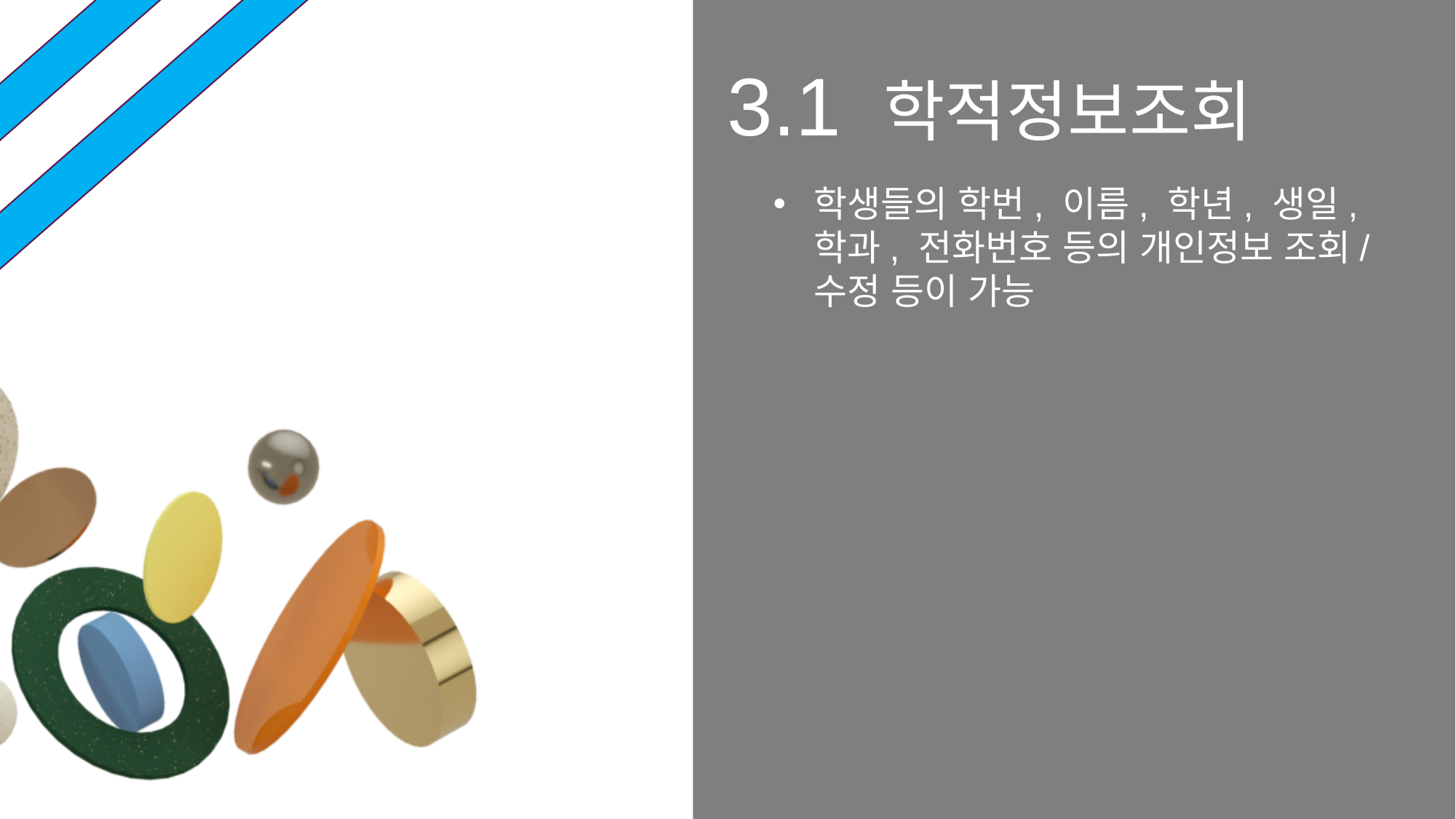

3.1 학적정보조회

학생들의 학번, 이름, 학년, 생일, 학과, 전화번호 등의 개인정보 조회/ 수정 등이 가능